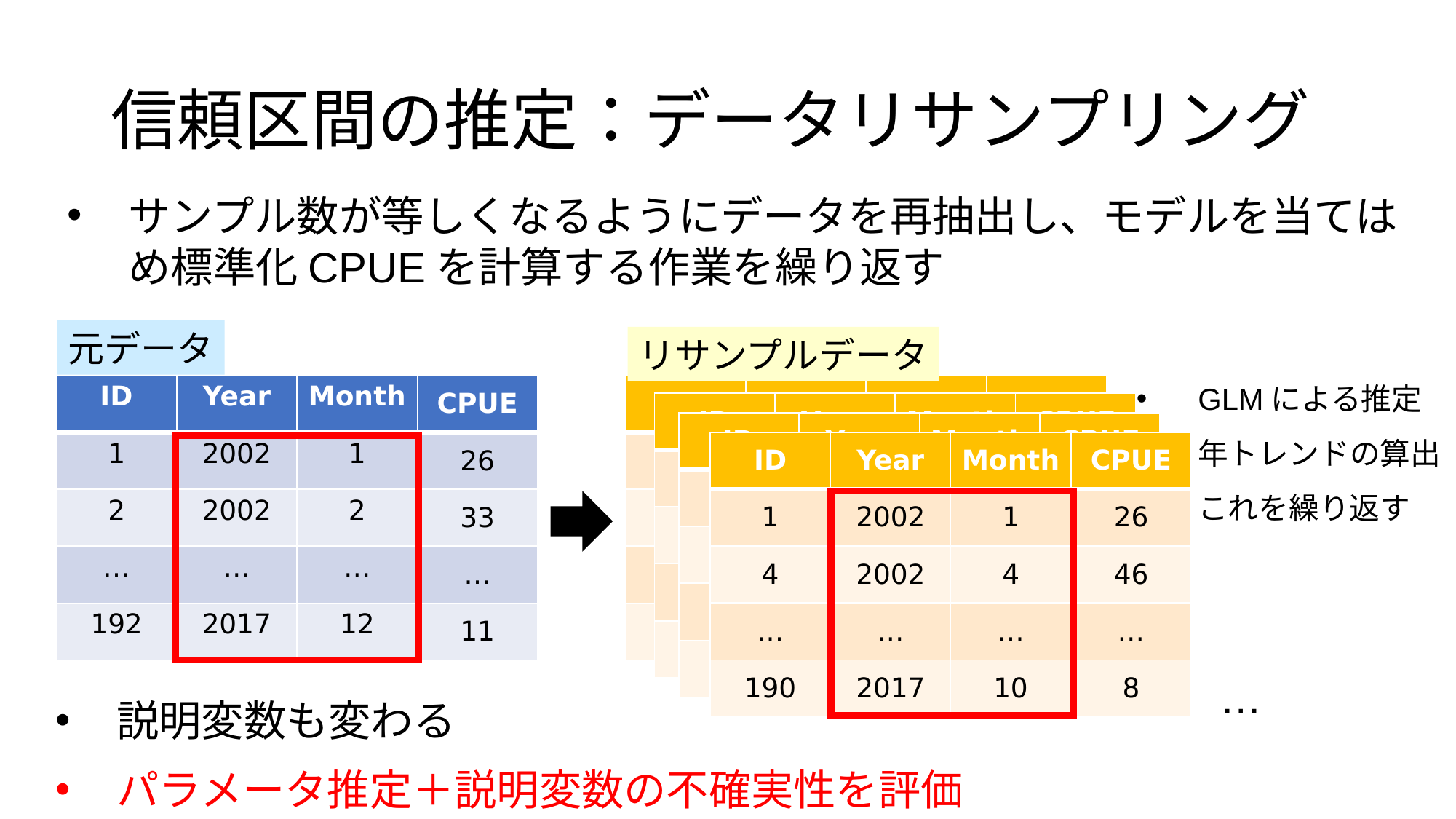

信頼区間の推定：データリサンプリング
サンプル数が等しくなるようにデータを再抽出し、モデルを当てはめ標準化CPUEを計算する作業を繰り返す
元データ
リサンプルデータ
GLMによる推定
年トレンドの算出
これを繰り返す
| ID | Year | Month | CPUE |
| --- | --- | --- | --- |
| 1 | 2002 | 1 | 26 |
| 3 | 2002 | 3 | 30 |
| … | … | … | … |
| 191 | 2017 | 11 | 12 |
| ID | Year | Month | CPUE |
| --- | --- | --- | --- |
| 1 | 2002 | 1 | 26 |
| 2 | 2002 | 2 | 33 |
| … | … | … | … |
| 192 | 2017 | 12 | 11 |
| ID | Year | Month | CPUE |
| --- | --- | --- | --- |
| 2 | 2002 | 2 | 33 |
| 2 | 2002 | 2 | 33 |
| … | … | … | … |
| 192 | 2017 | 12 | 11 |
| ID | Year | Month | CPUE |
| --- | --- | --- | --- |
| 1 | 2002 | 1 | 26 |
| 2 | 2002 | 2 | 33 |
| … | … | … | … |
| 191 | 2017 | 11 | 12 |
| ID | Year | Month | CPUE |
| --- | --- | --- | --- |
| 1 | 2002 | 1 | 26 |
| 4 | 2002 | 4 | 46 |
| … | … | … | … |
| 190 | 2017 | 10 | 8 |

…
説明変数も変わる
パラメータ推定＋説明変数の不確実性を評価